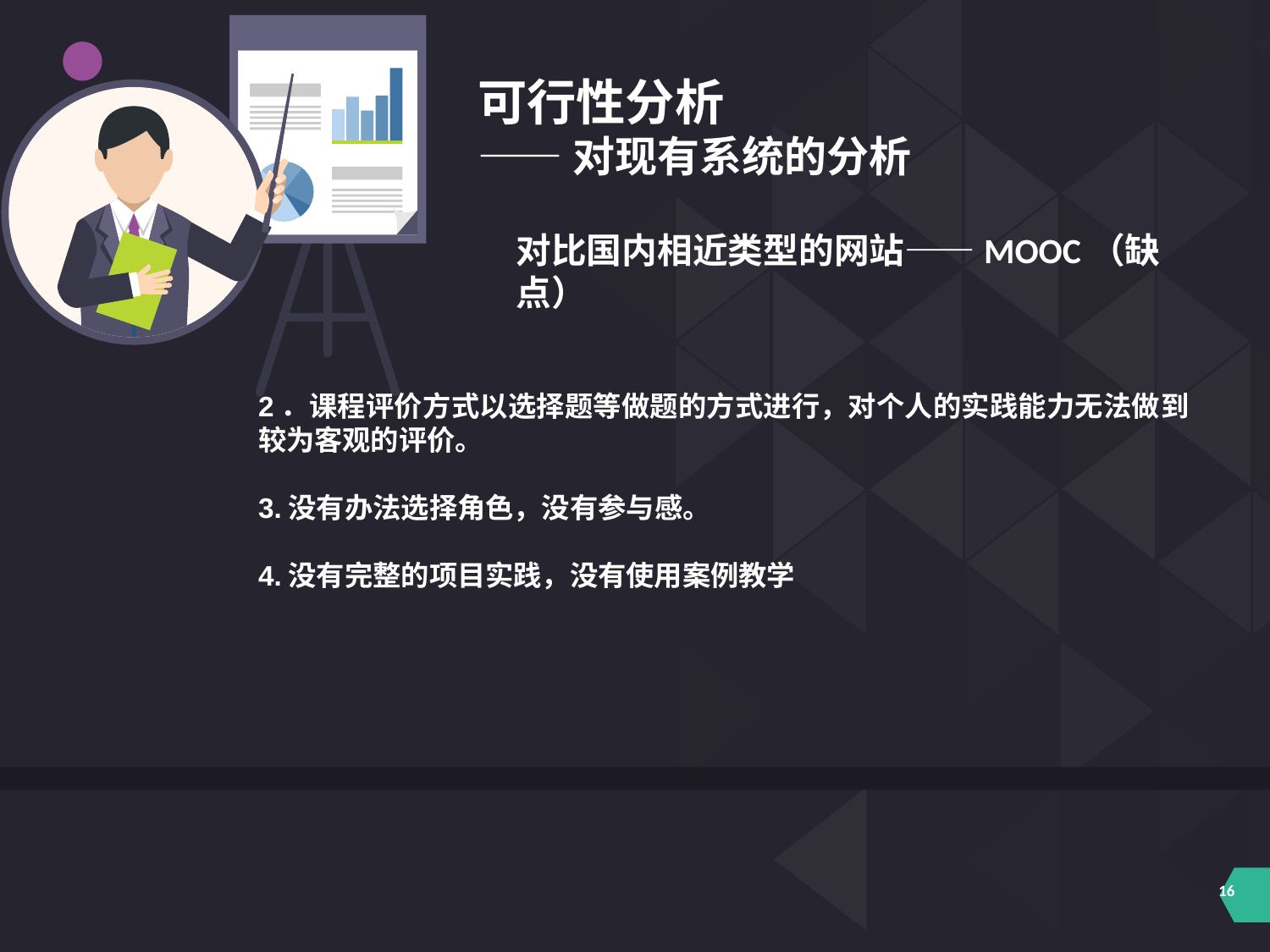

可行性分析
——对现有系统的分析

对比国内相近类型的网站——MOOC（缺点）
2．课程评价方式以选择题等做题的方式进行，对个人的实践能力无法做到较为客观的评价。

3.没有办法选择角色，没有参与感。

4.没有完整的项目实践，没有使用案例教学